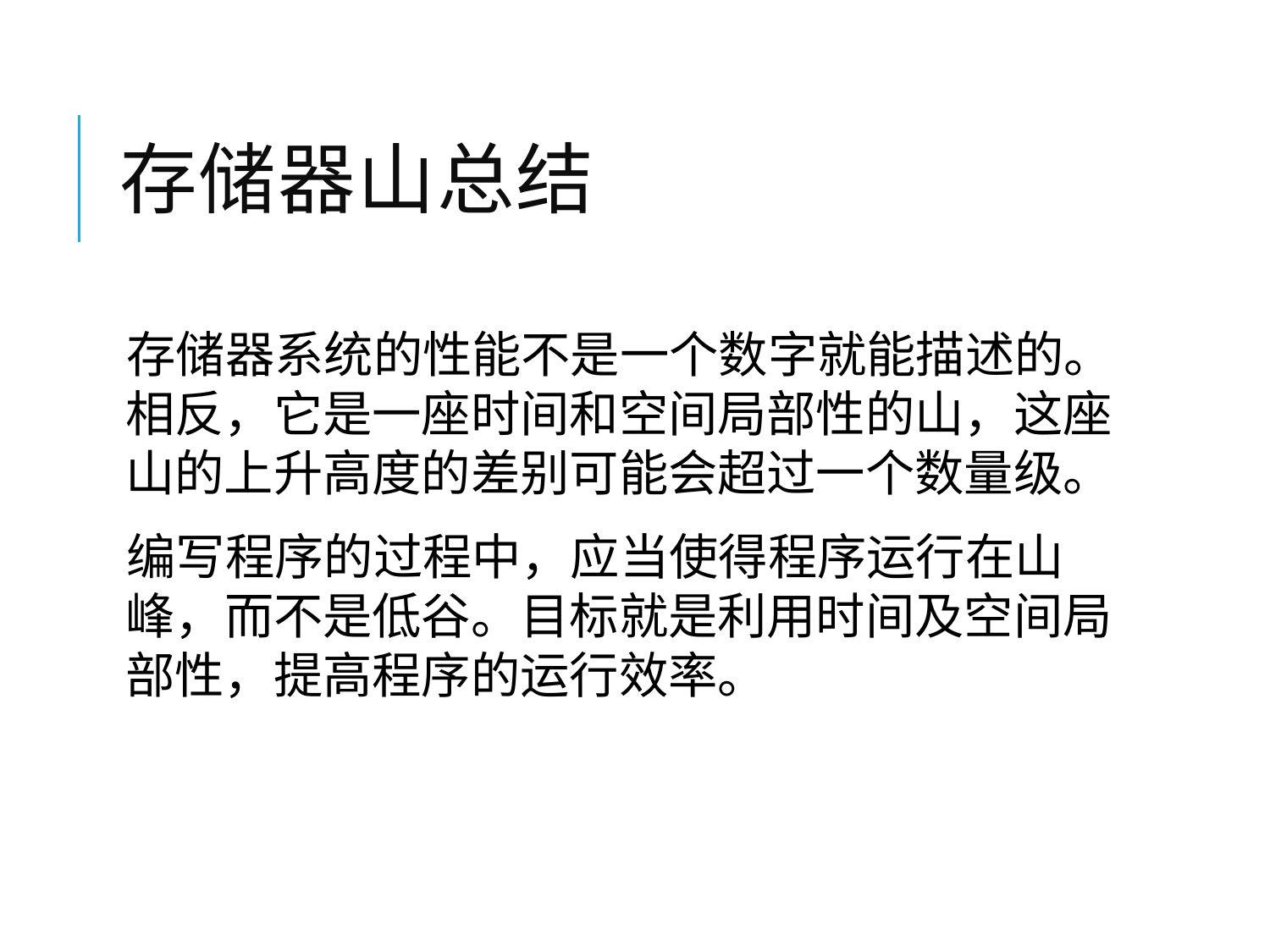

# 存储器山总结
存储器系统的性能不是一个数字就能描述的。相反，它是一座时间和空间局部性的山，这座山的上升高度的差别可能会超过一个数量级。
编写程序的过程中，应当使得程序运行在山峰，而不是低谷。目标就是利用时间及空间局部性，提高程序的运行效率。